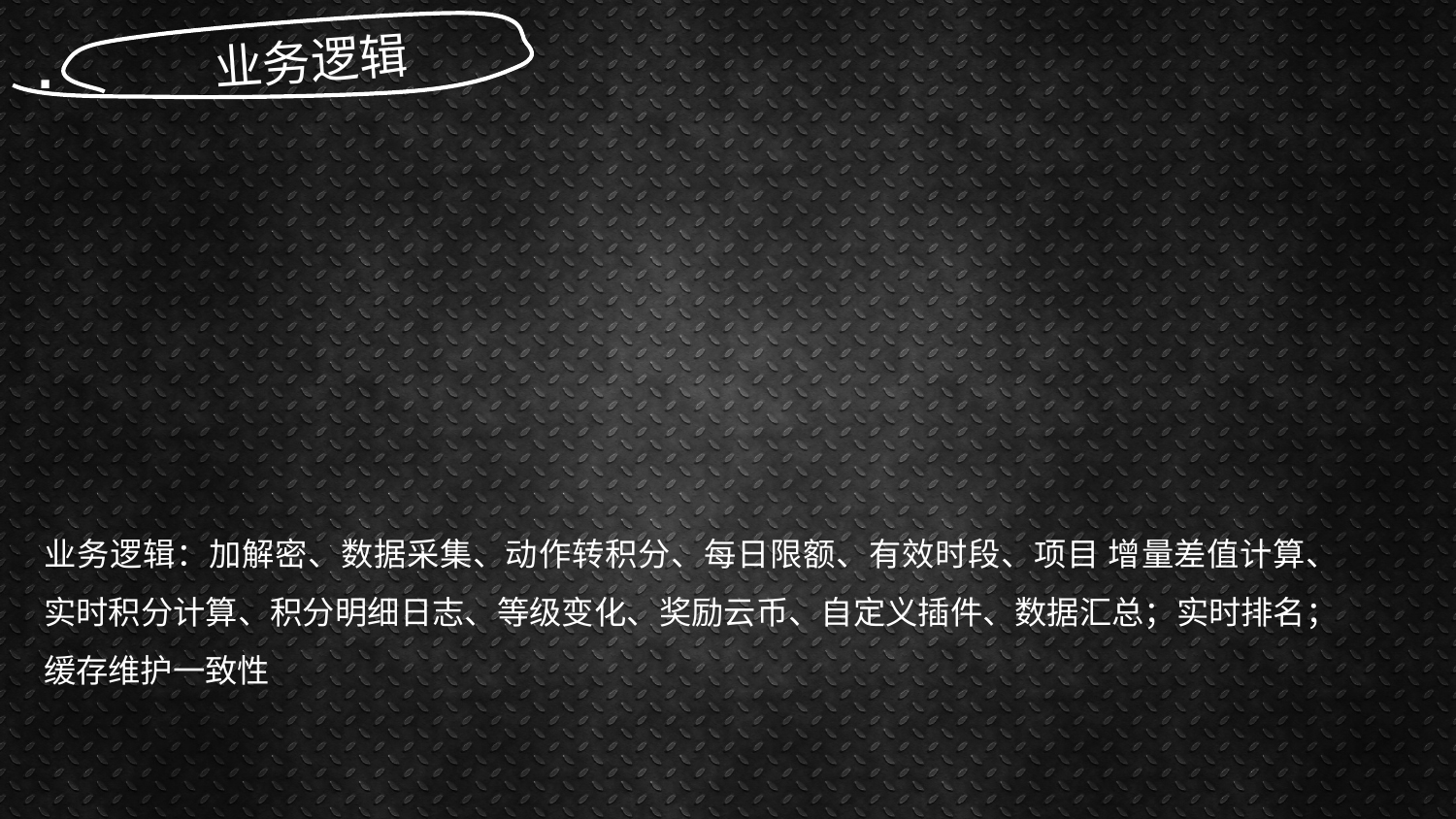

业务逻辑
.

业务逻辑：加解密、数据采集、动作转积分、每日限额、有效时段、项目 增量差值计算、实时积分计算、积分明细日志、等级变化、奖励云币、自定义插件、数据汇总；实时排名；缓存维护一致性